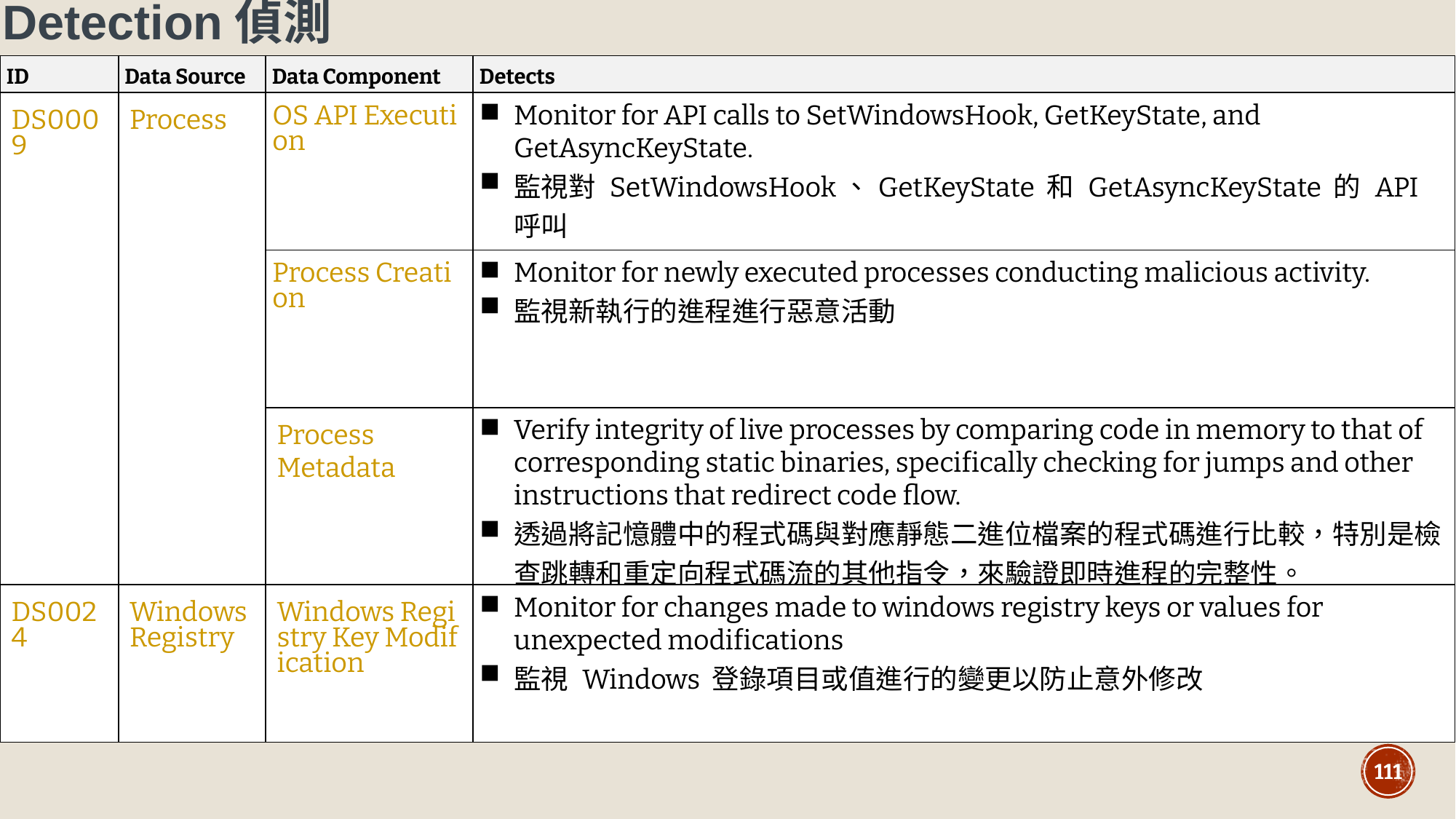

Detection偵測
| ID | Data Source | Data Component | Detects |
| --- | --- | --- | --- |
| DS0009 | Process | OS API Execution | Monitor for API calls to SetWindowsHook, GetKeyState, and GetAsyncKeyState. 監視對 SetWindowsHook、GetKeyState 和 GetAsyncKeyState 的 API 呼叫 |
|  |  | Process Creation | Monitor for newly executed processes conducting malicious activity. 監視新執行的進程進行惡意活動 |
|  |  | Process Metadata | Verify integrity of live processes by comparing code in memory to that of corresponding static binaries, specifically checking for jumps and other instructions that redirect code flow. 透過將記憶體中的程式碼與對應靜態二進位檔案的程式碼進行比較，特別是檢查跳轉和重定向程式碼流的其他指令，來驗證即時進程的完整性。 |
| DS0024 | Windows Registry | Windows Registry Key Modification | Monitor for changes made to windows registry keys or values for unexpected modifications 監視 Windows 登錄項目或值進行的變更以防止意外修改 |
111